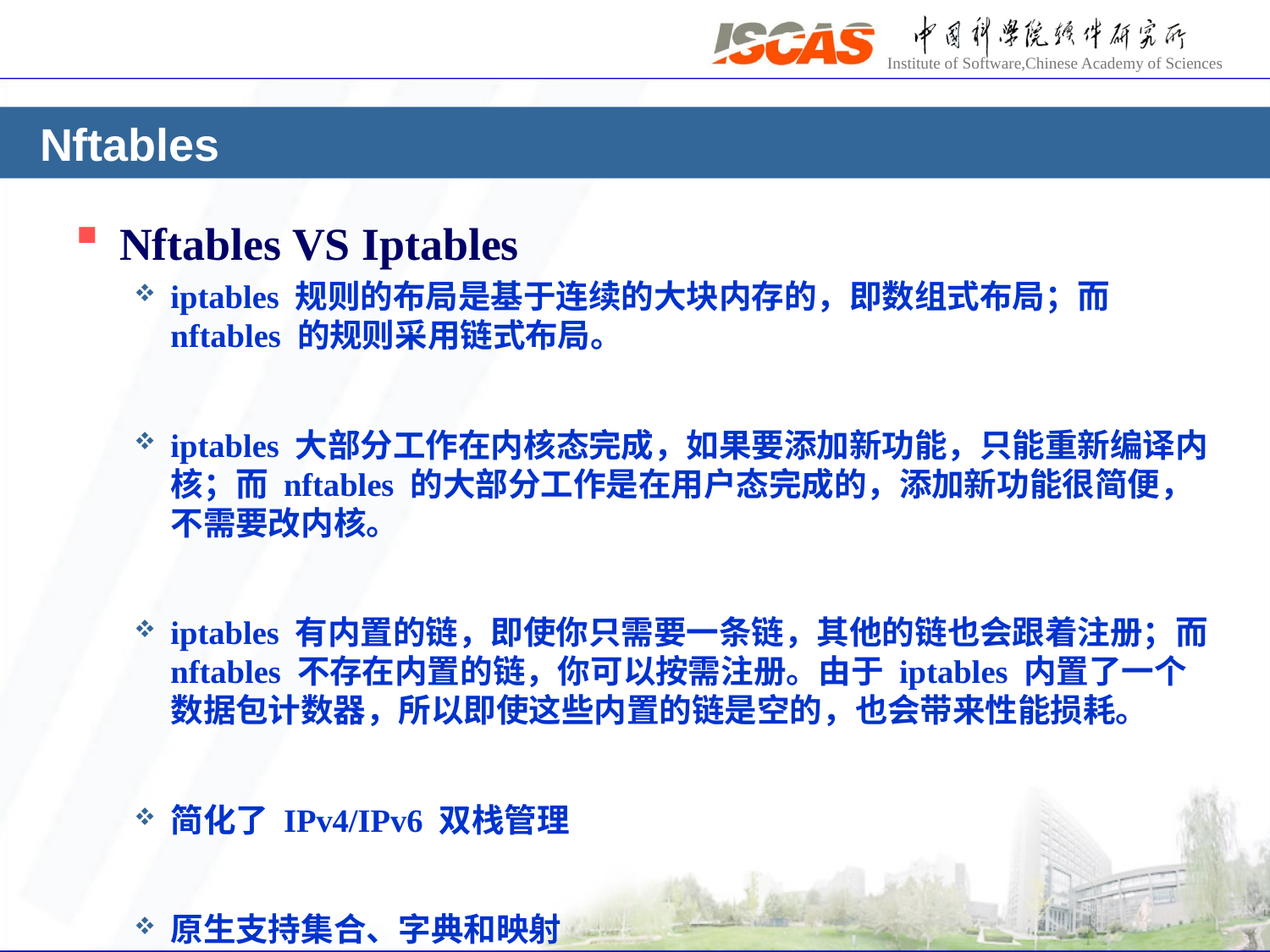

# Nftables
Nftables VS Iptables
iptables 规则的布局是基于连续的大块内存的，即数组式布局；而 nftables 的规则采用链式布局。

iptables 大部分工作在内核态完成，如果要添加新功能，只能重新编译内核；而 nftables 的大部分工作是在用户态完成的，添加新功能很简便，不需要改内核。

iptables 有内置的链，即使你只需要一条链，其他的链也会跟着注册；而 nftables 不存在内置的链，你可以按需注册。由于 iptables 内置了一个数据包计数器，所以即使这些内置的链是空的，也会带来性能损耗。

简化了 IPv4/IPv6 双栈管理

原生支持集合、字典和映射